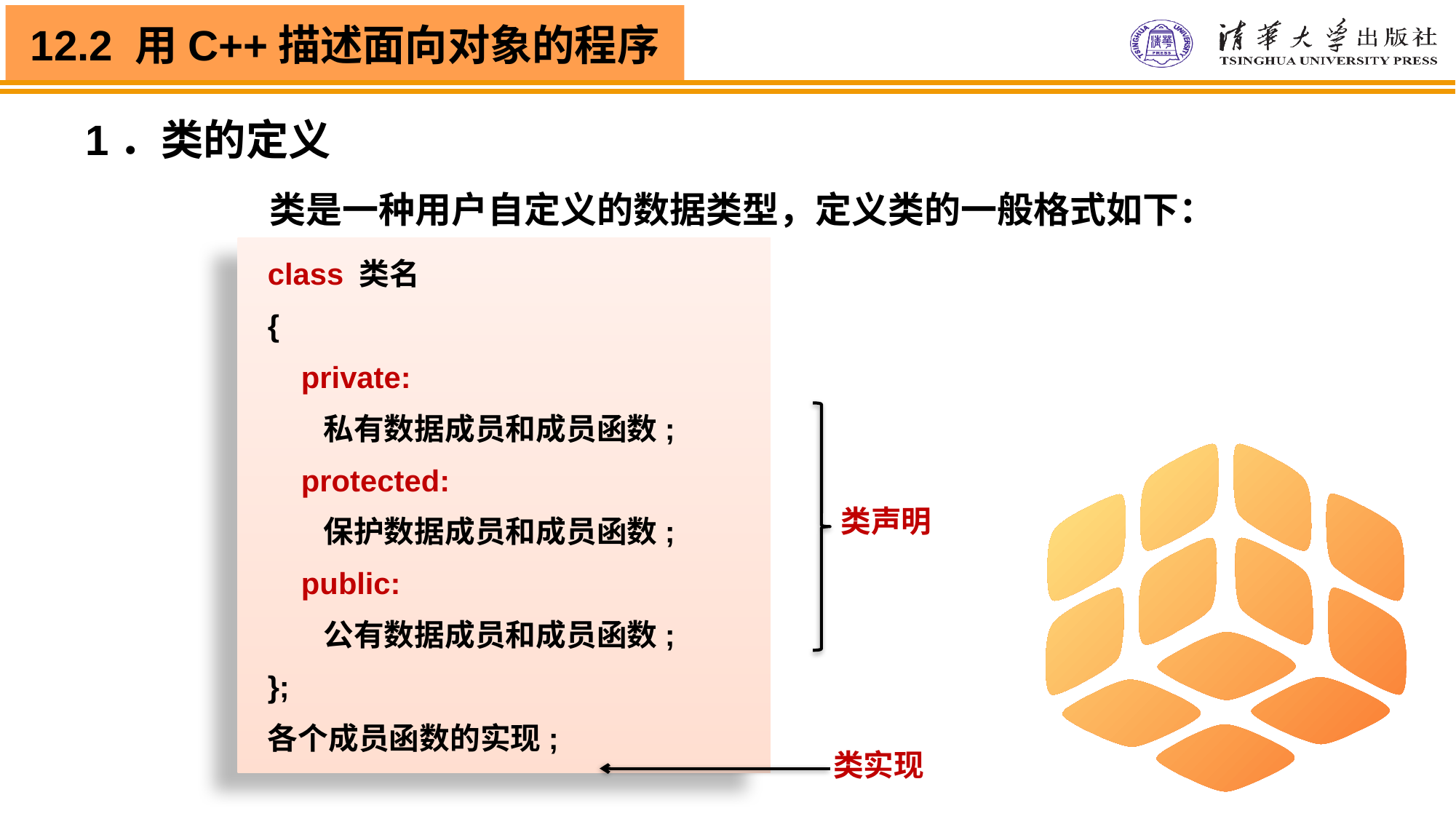

1．类的定义
类是一种用户自定义的数据类型，定义类的一般格式如下：
class 类名
{
    private:
       私有数据成员和成员函数;
    protected:
       保护数据成员和成员函数;
    public:
       公有数据成员和成员函数;
};
各个成员函数的实现;

类声明
类实现